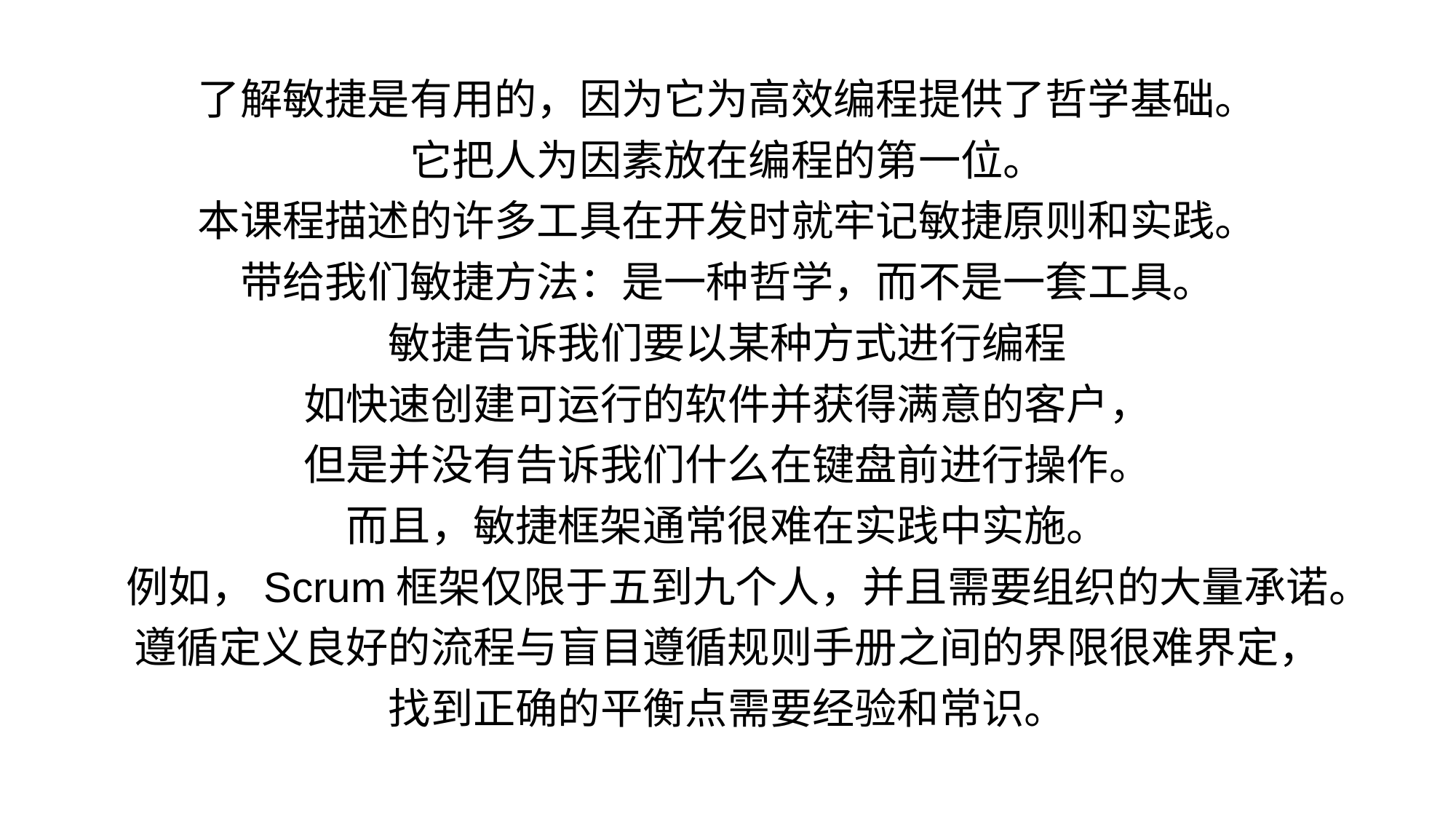

了解敏捷是有用的，因为它为高效编程提供了哲学基础。
它把人为因素放在编程的第一位。
本课程描述的许多工具在开发时就牢记敏捷原则和实践。
带给我们敏捷方法：是一种哲学，而不是一套工具。
敏捷告诉我们要以某种方式进行编程
如快速创建可运行的软件并获得满意的客户，
但是并没有告诉我们什么在键盘前进行操作。
而且，敏捷框架通常很难在实践中实施。
例如，Scrum框架仅限于五到九个人，并且需要组织的大量承诺。
遵循定义良好的流程与盲目遵循规则手册之间的界限很难界定，
找到正确的平衡点需要经验和常识。